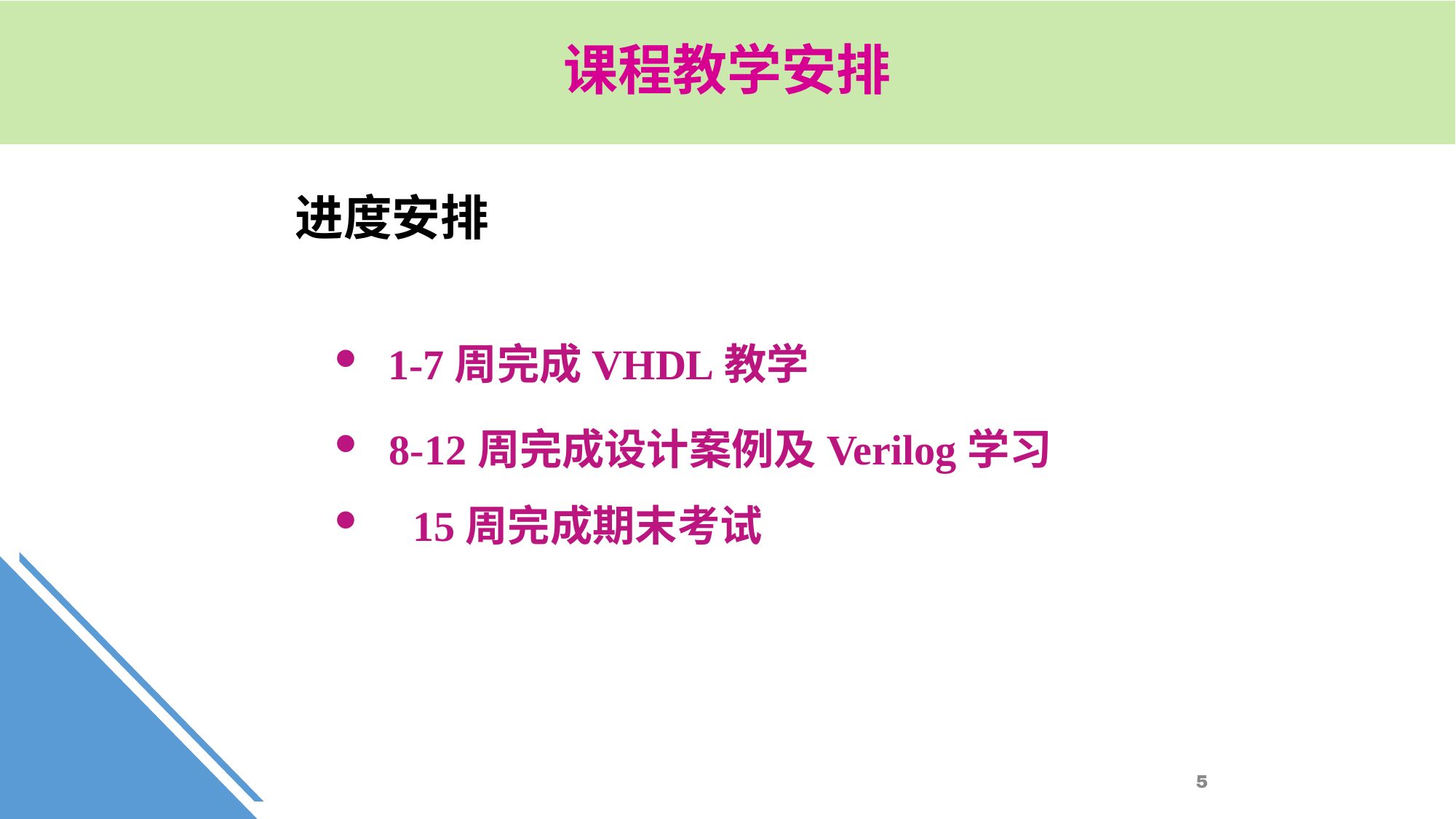

课程教学安排
进度安排
  1-7周完成VHDL教学
8-12周完成设计案例及Verilog学习
  15周完成期末考试

5